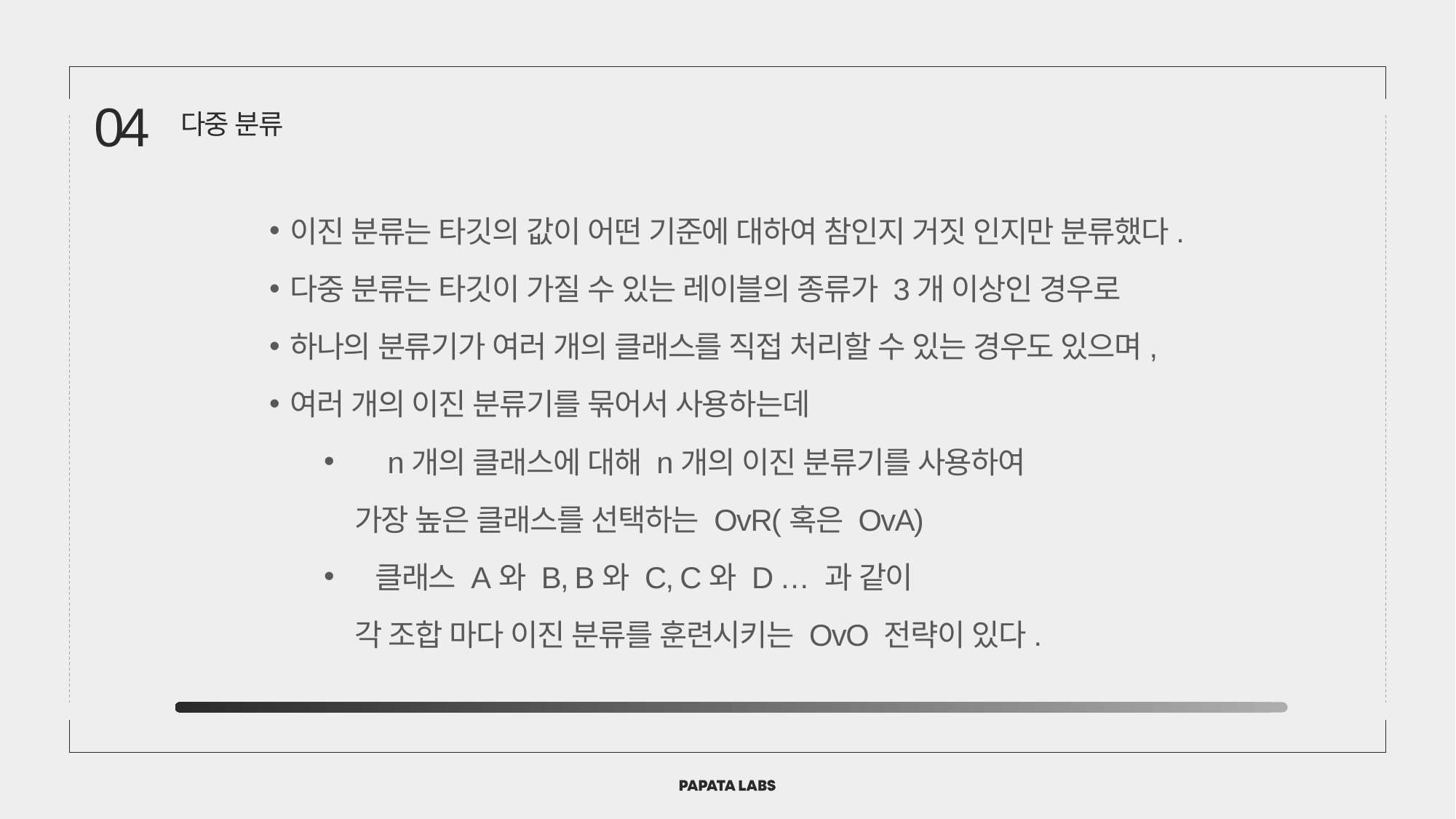

04
다중 분류
이진 분류는 타깃의 값이 어떤 기준에 대하여 참인지 거짓 인지만 분류했다.
다중 분류는 타깃이 가질 수 있는 레이블의 종류가 3개 이상인 경우로
하나의 분류기가 여러 개의 클래스를 직접 처리할 수 있는 경우도 있으며,
여러 개의 이진 분류기를 묶어서 사용하는데
   n개의 클래스에 대해 n개의 이진 분류기를 사용하여
   가장 높은 클래스를 선택하는 OvR(혹은 OvA)
   클래스 A와 B, B와 C, C와 D … 과 같이
   각 조합 마다 이진 분류를 훈련시키는 OvO 전략이 있다.